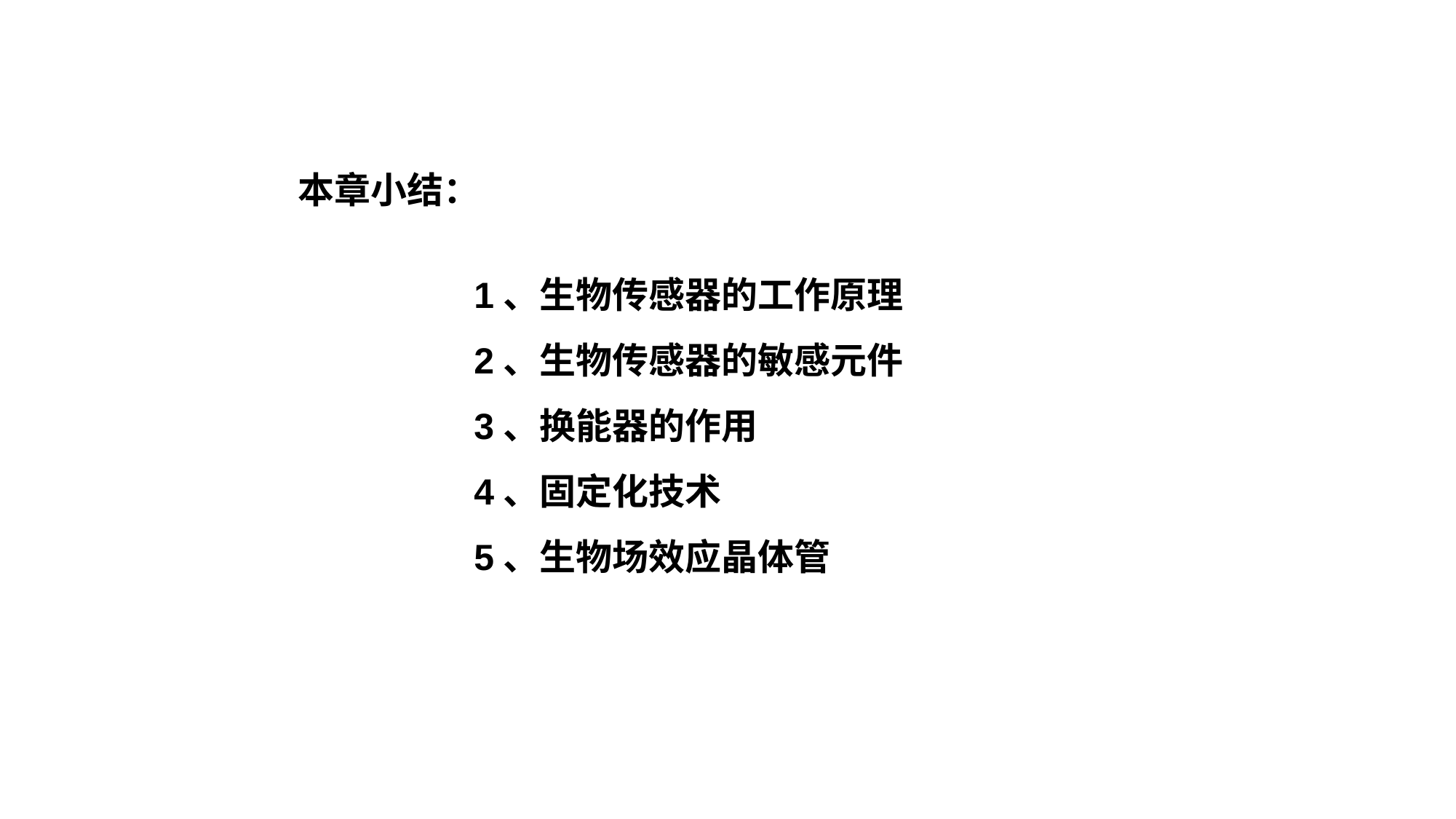

本章小结：
1、生物传感器的工作原理
2、生物传感器的敏感元件
3、换能器的作用
4、固定化技术
5、生物场效应晶体管